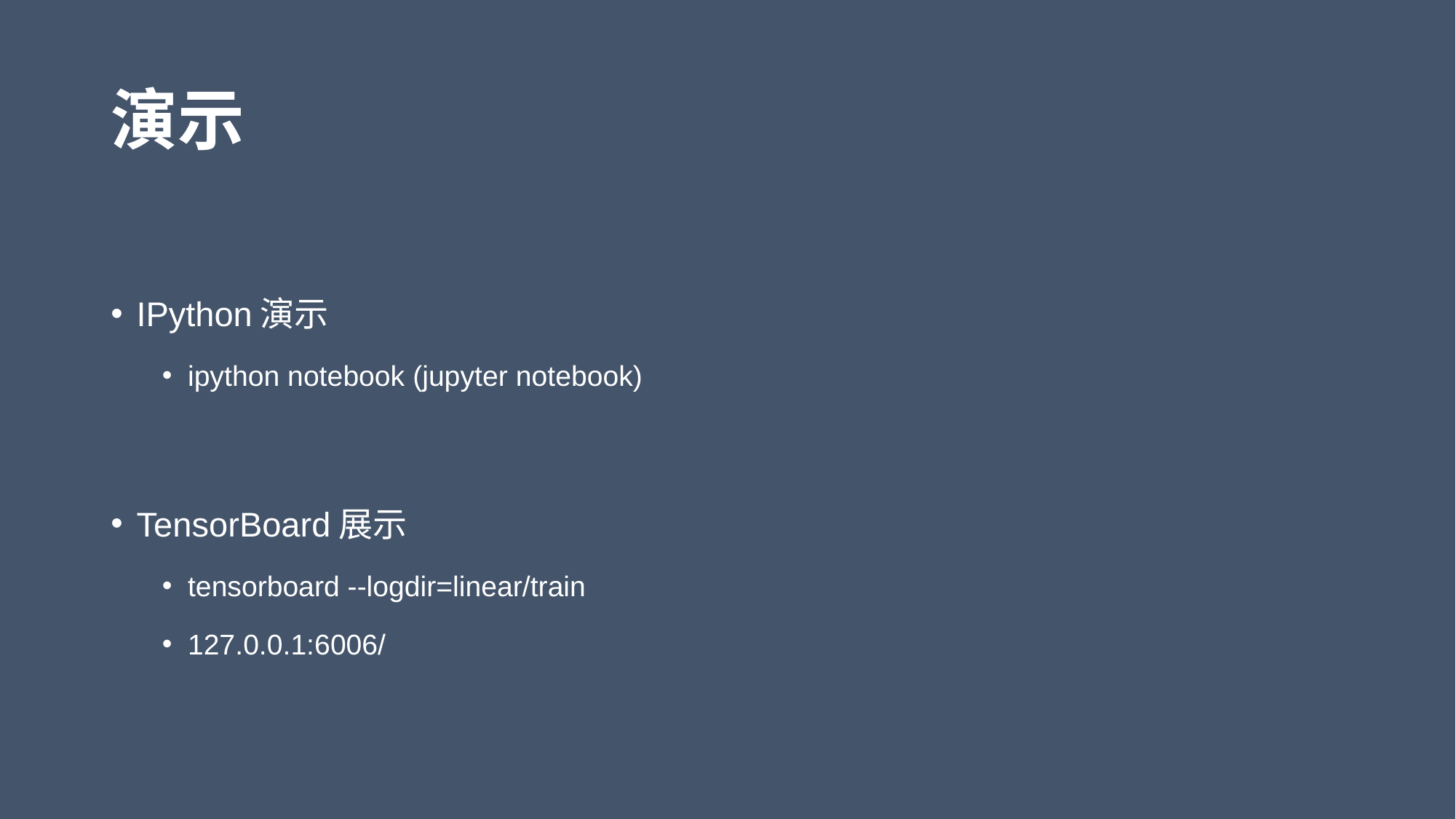

# 演示
IPython演示
ipython notebook (jupyter notebook)

TensorBoard展示
tensorboard --logdir=linear/train
127.0.0.1:6006/